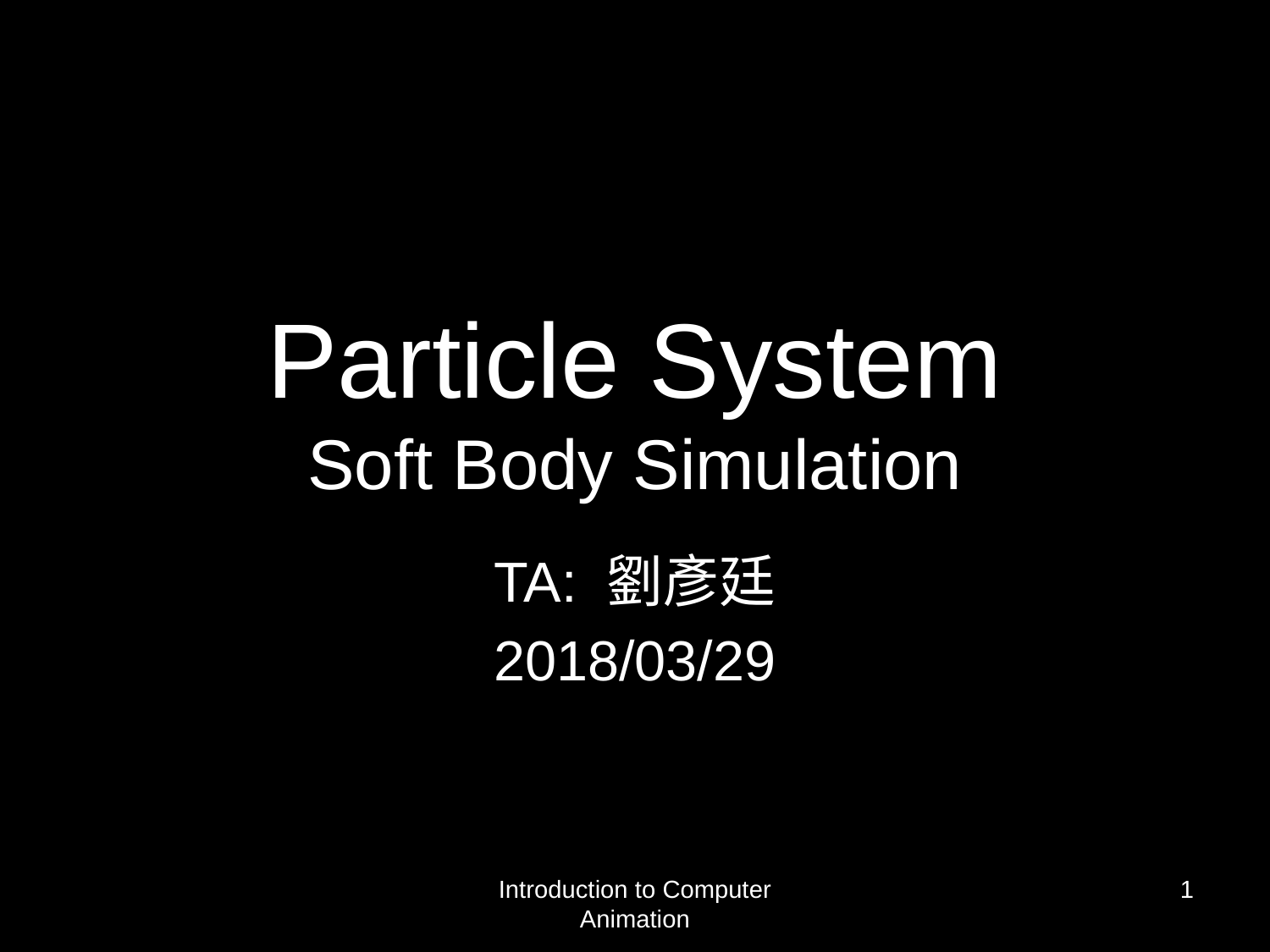

# Particle System Soft Body Simulation
TA: 劉彥廷
2018/03/29
Introduction to Computer Animation
1